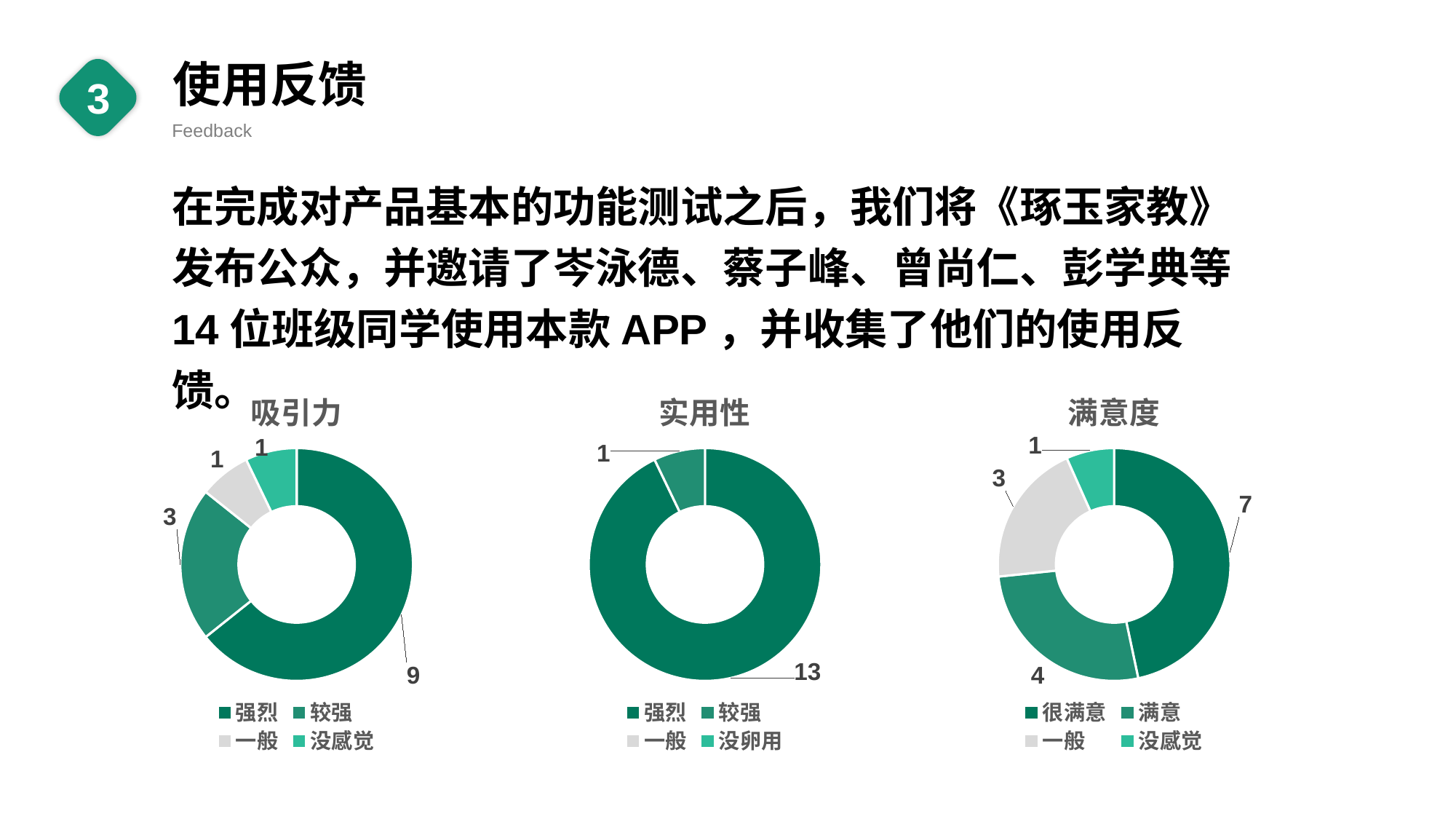

使用反馈
Feedback

3
在完成对产品基本的功能测试之后，我们将《琢玉家教》发布公众，并邀请了岑泳德、蔡子峰、曾尚仁、彭学典等14位班级同学使用本款APP，并收集了他们的使用反馈。

### Chart:

| Category | 吸引力 |
|---|---|
| 强烈 | 9.0 |
| 较强 | 3.0 |
| 一般 | 1.0 |
| 没感觉 | 1.0 |

### Chart:

| Category | 实用性 |
|---|---|
| 强烈 | 13.0 |
| 较强 | 1.0 |
| 一般 | 0.0 |
| 没卵用 | 0.0 |

### Chart:

| Category | 满意度 |
|---|---|
| 很满意 | 7.0 |
| 满意 | 4.0 |
| 一般 | 3.0 |
| 没感觉 | 1.0 |